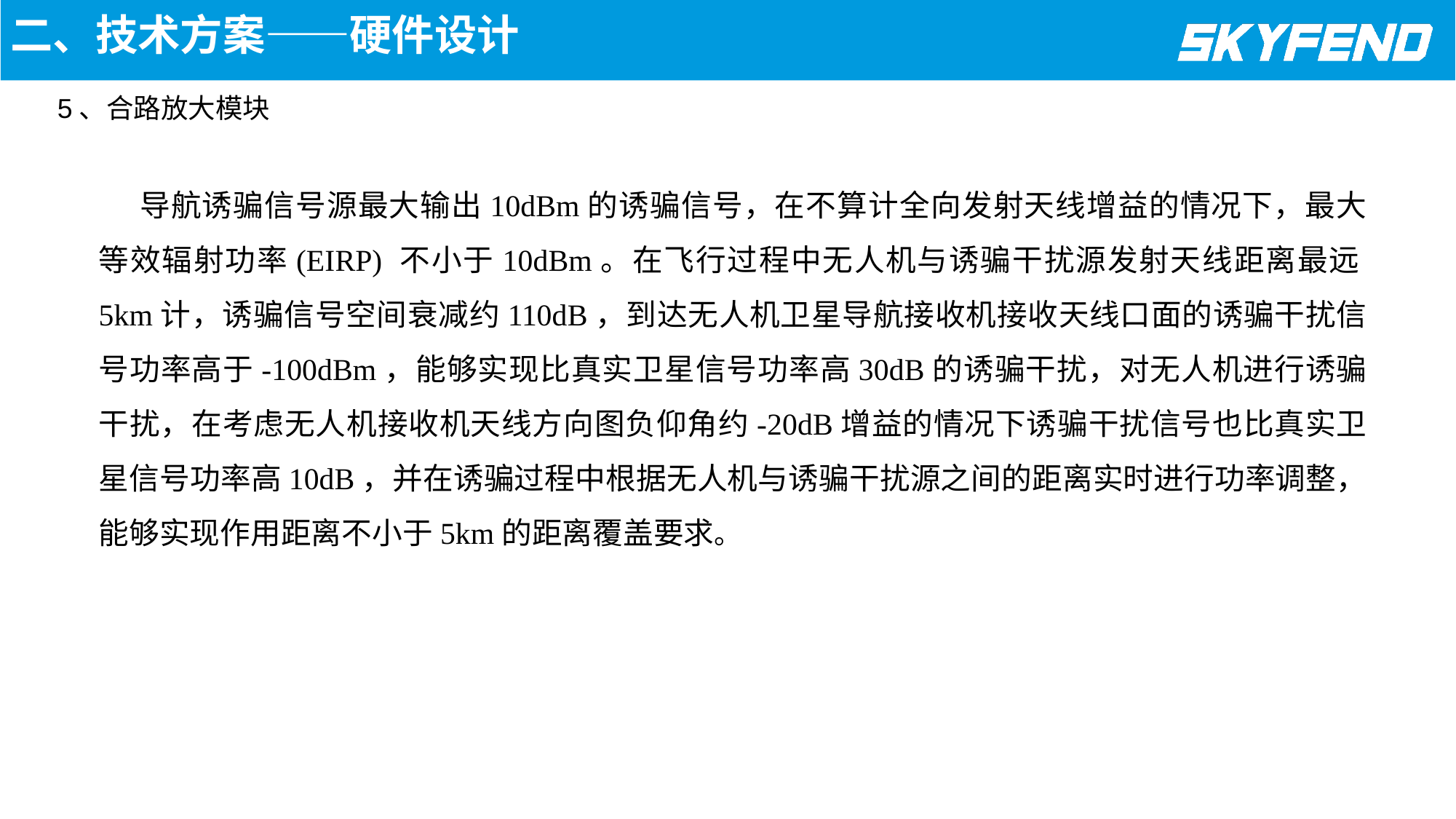

二、技术方案——硬件设计
5、合路放大模块
导航诱骗信号源最大输出10dBm的诱骗信号，在不算计全向发射天线增益的情况下，最大等效辐射功率(EIRP) 不小于10dBm。在飞行过程中无人机与诱骗干扰源发射天线距离最远5km计，诱骗信号空间衰减约110dB，到达无人机卫星导航接收机接收天线口面的诱骗干扰信号功率高于-100dBm，能够实现比真实卫星信号功率高30dB的诱骗干扰，对无人机进行诱骗干扰，在考虑无人机接收机天线方向图负仰角约-20dB增益的情况下诱骗干扰信号也比真实卫星信号功率高10dB，并在诱骗过程中根据无人机与诱骗干扰源之间的距离实时进行功率调整，能够实现作用距离不小于5km的距离覆盖要求。